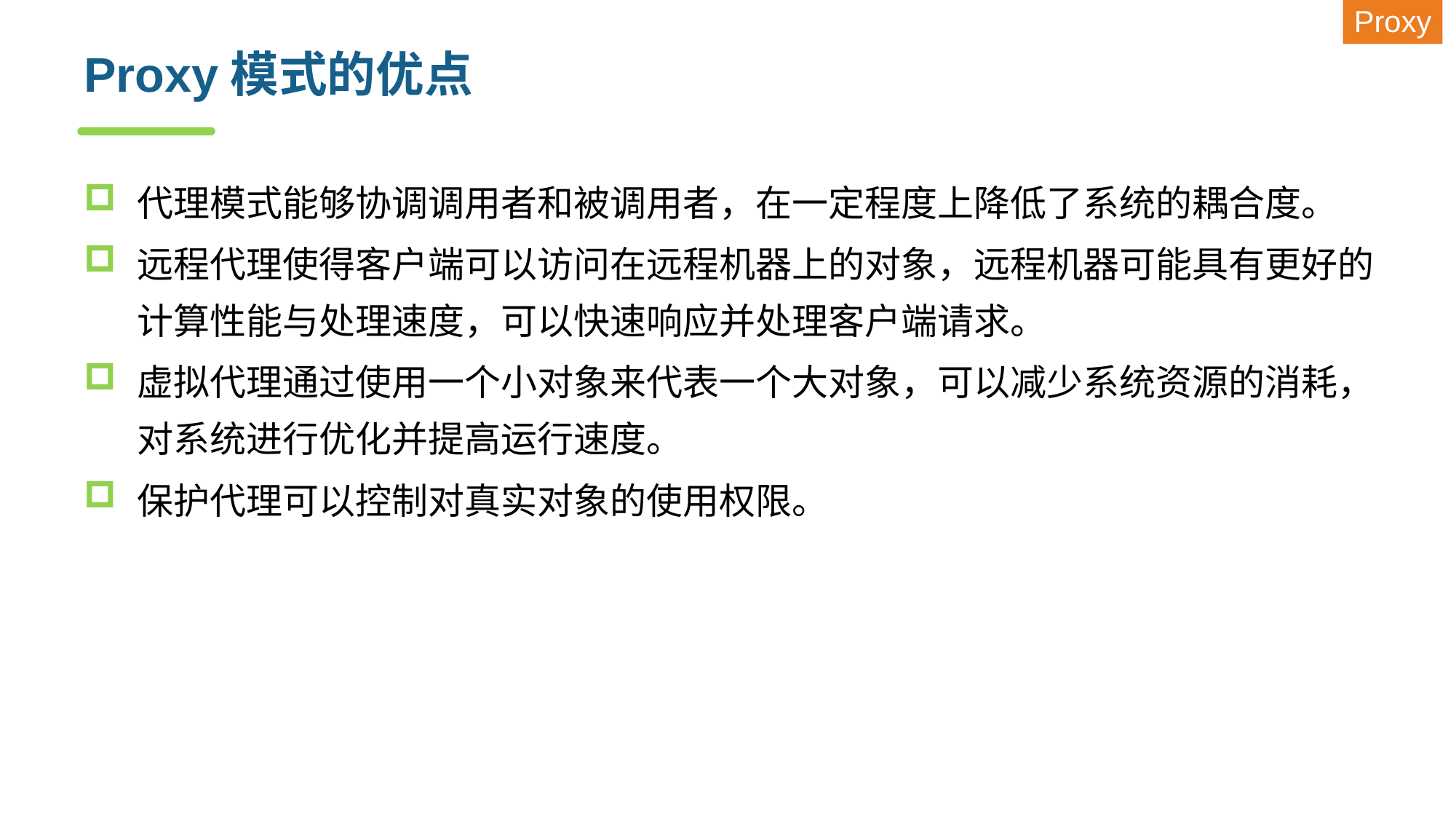

Proxy
# Proxy模式的优点
代理模式能够协调调用者和被调用者，在一定程度上降低了系统的耦合度。
远程代理使得客户端可以访问在远程机器上的对象，远程机器可能具有更好的计算性能与处理速度，可以快速响应并处理客户端请求。
虚拟代理通过使用一个小对象来代表一个大对象，可以减少系统资源的消耗，对系统进行优化并提高运行速度。
保护代理可以控制对真实对象的使用权限。
137